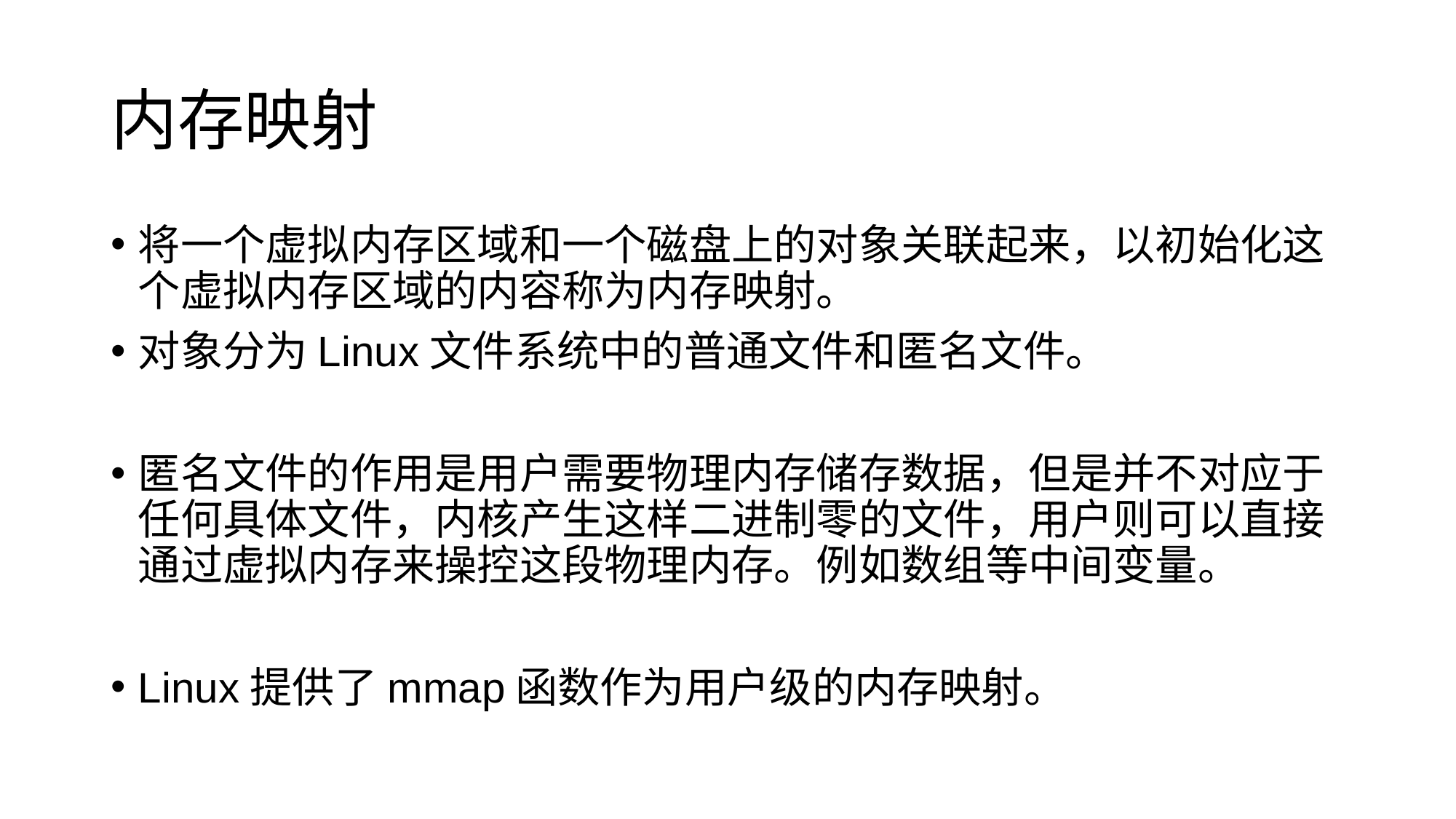

# 内存映射
将一个虚拟内存区域和一个磁盘上的对象关联起来，以初始化这个虚拟内存区域的内容称为内存映射。
对象分为Linux文件系统中的普通文件和匿名文件。

匿名文件的作用是用户需要物理内存储存数据，但是并不对应于任何具体文件，内核产生这样二进制零的文件，用户则可以直接通过虚拟内存来操控这段物理内存。例如数组等中间变量。

Linux提供了mmap函数作为用户级的内存映射。